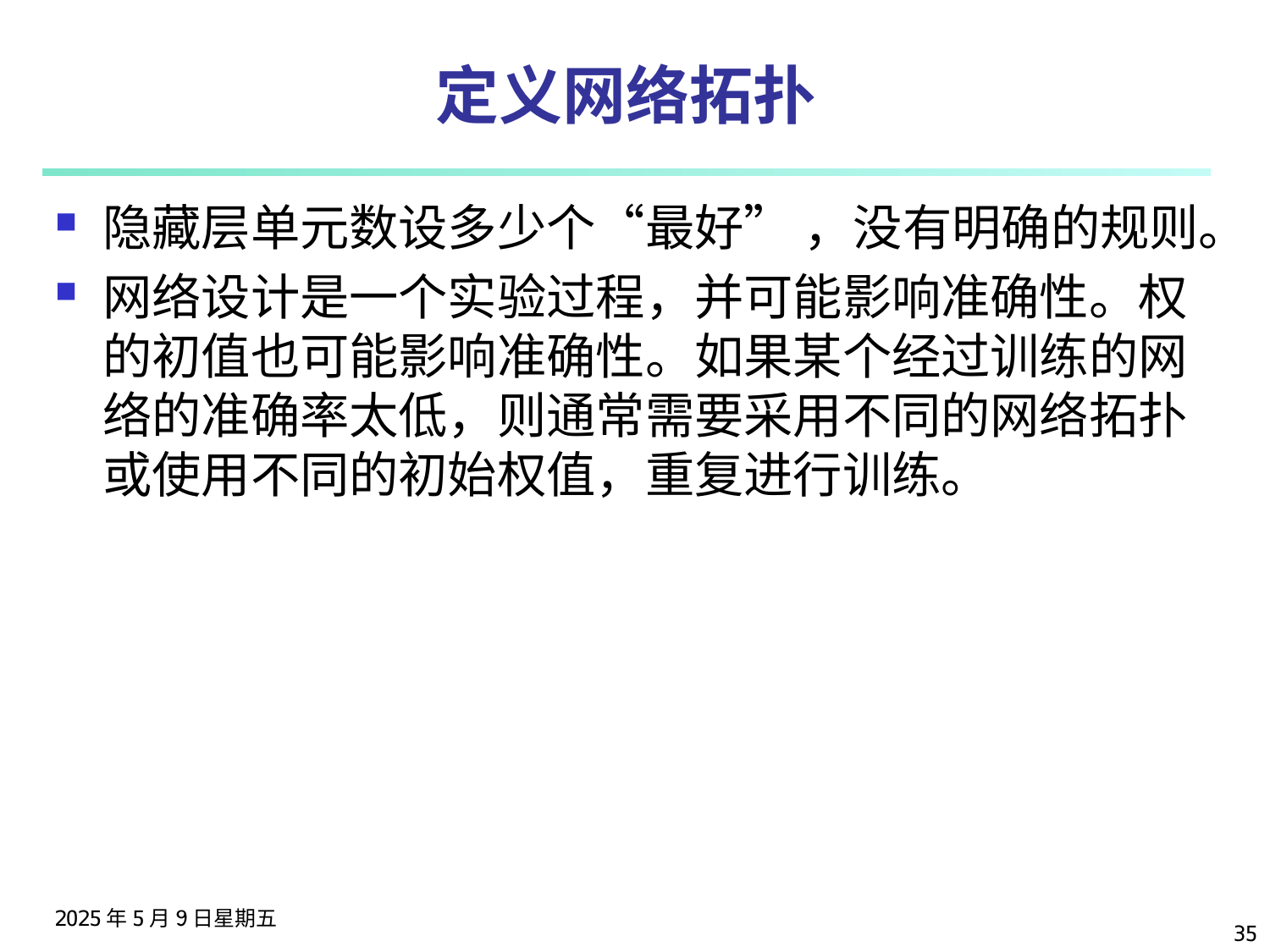

# 定义网络拓扑
隐藏层单元数设多少个“最好” ，没有明确的规则。
网络设计是一个实验过程，并可能影响准确性。权的初值也可能影响准确性。如果某个经过训练的网络的准确率太低，则通常需要采用不同的网络拓扑或使用不同的初始权值，重复进行训练。
2025年5月9日星期五
35